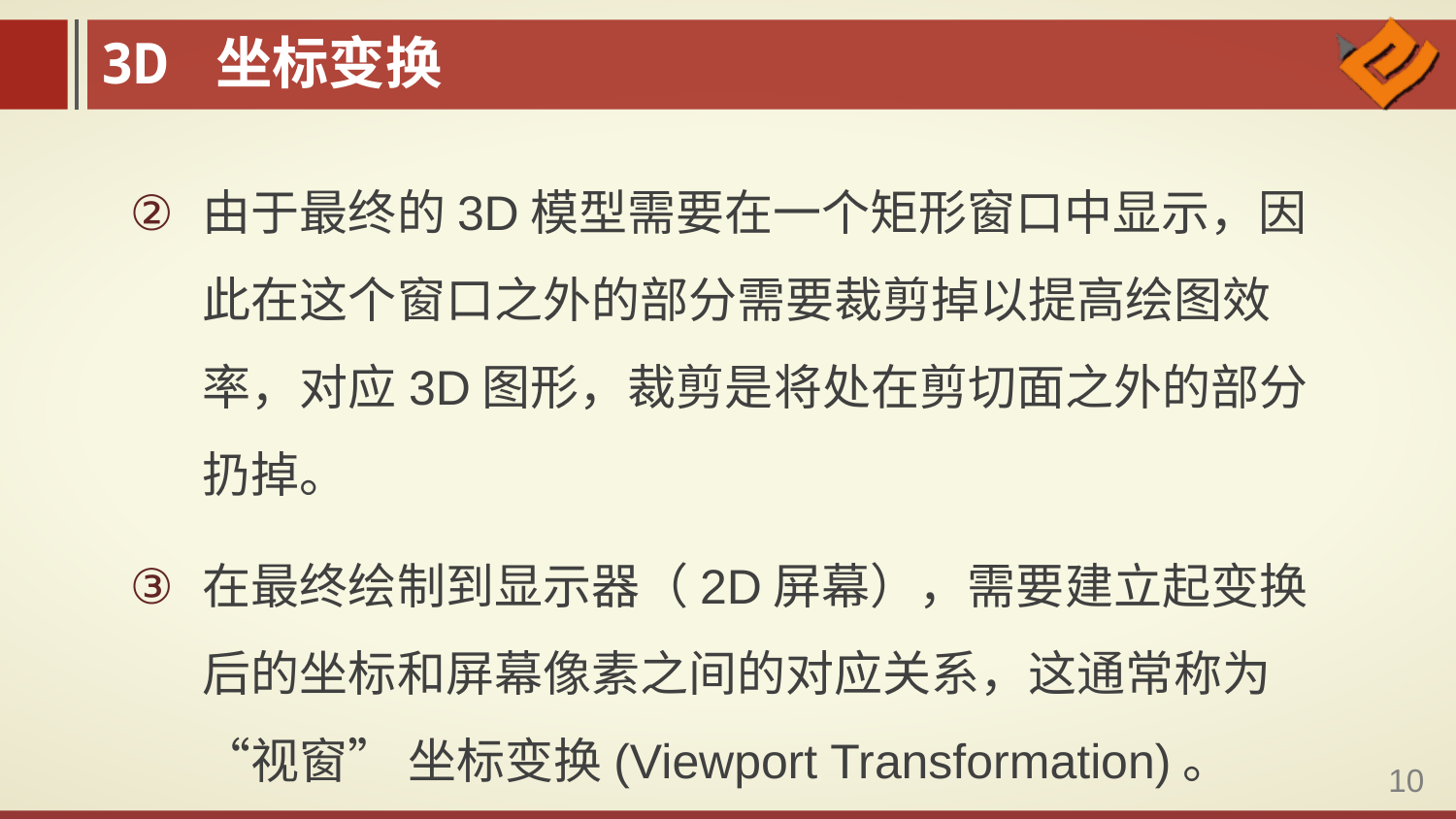

3D 坐标变换
由于最终的3D模型需要在一个矩形窗口中显示，因此在这个窗口之外的部分需要裁剪掉以提高绘图效率，对应3D图形，裁剪是将处在剪切面之外的部分扔掉。
在最终绘制到显示器（2D屏幕），需要建立起变换后的坐标和屏幕像素之间的对应关系，这通常称为“视窗” 坐标变换(Viewport Transformation)。